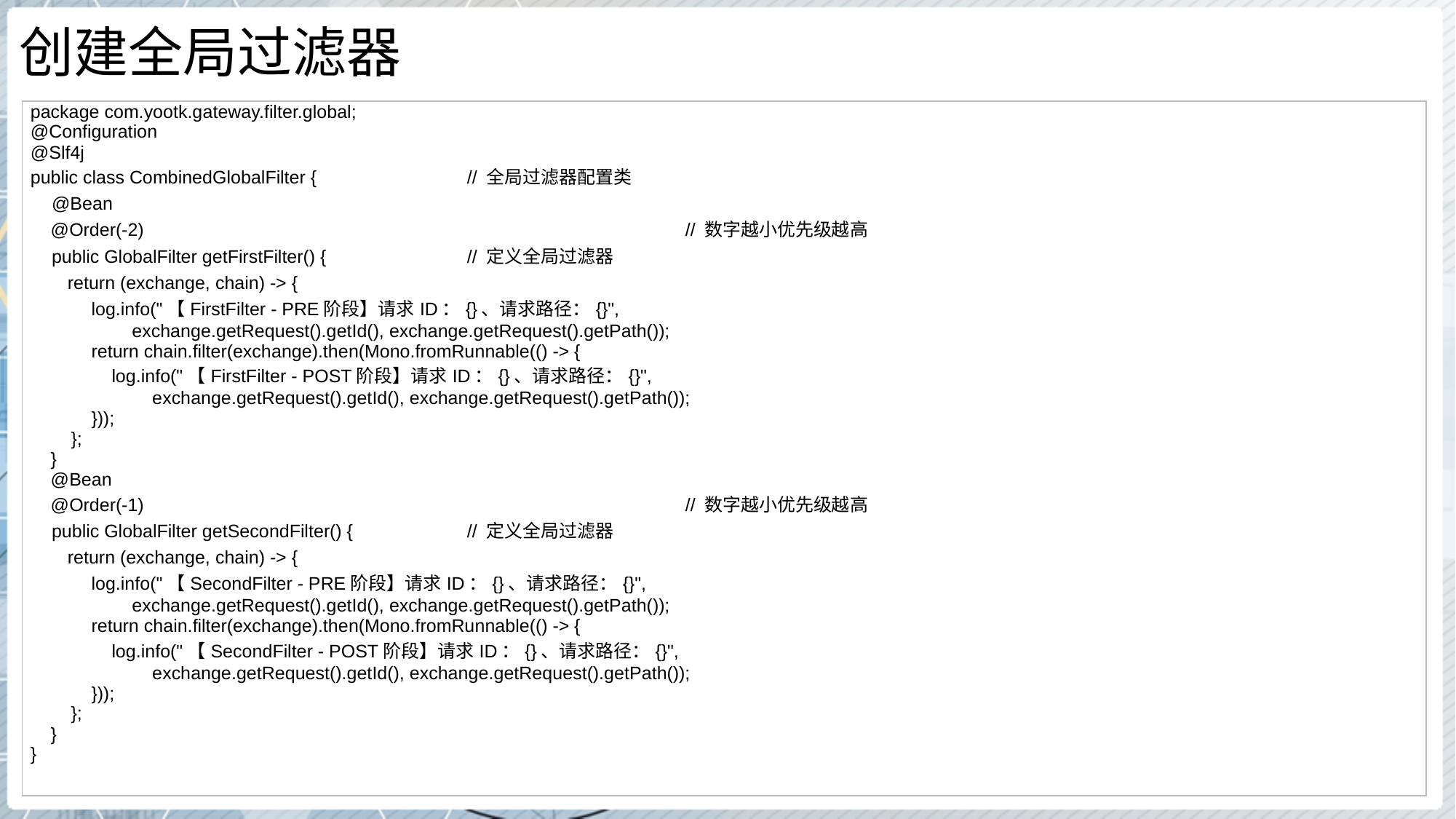

# 创建全局过滤器
| package com.yootk.gateway.filter.global; @Configuration @Slf4j public class CombinedGlobalFilter { // 全局过滤器配置类 @Bean @Order(-2) // 数字越小优先级越高 public GlobalFilter getFirstFilter() { // 定义全局过滤器 return (exchange, chain) -> { log.info("【FirstFilter - PRE阶段】请求ID：{}、请求路径：{}", exchange.getRequest().getId(), exchange.getRequest().getPath()); return chain.filter(exchange).then(Mono.fromRunnable(() -> { log.info("【FirstFilter - POST阶段】请求ID：{}、请求路径：{}", exchange.getRequest().getId(), exchange.getRequest().getPath()); })); }; } @Bean @Order(-1) // 数字越小优先级越高 public GlobalFilter getSecondFilter() { // 定义全局过滤器 return (exchange, chain) -> { log.info("【SecondFilter - PRE阶段】请求ID：{}、请求路径：{}", exchange.getRequest().getId(), exchange.getRequest().getPath()); return chain.filter(exchange).then(Mono.fromRunnable(() -> { log.info("【SecondFilter - POST阶段】请求ID：{}、请求路径：{}", exchange.getRequest().getId(), exchange.getRequest().getPath()); })); }; } } |
| --- |